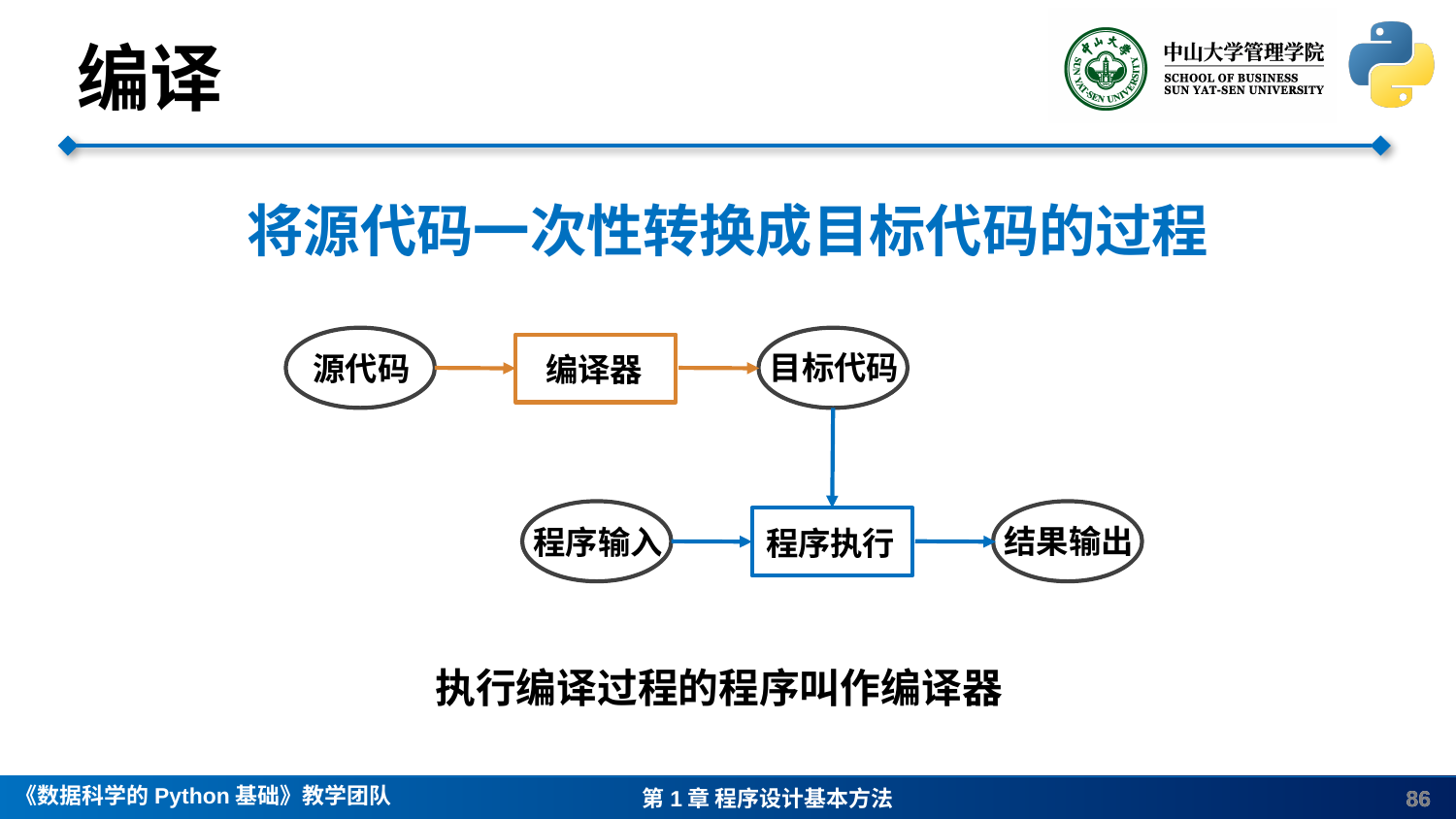

编译
将源代码一次性转换成目标代码的过程

源代码

目标代码

编译器

程序输入

结果输出

程序执行
执行编译过程的程序叫作编译器
86